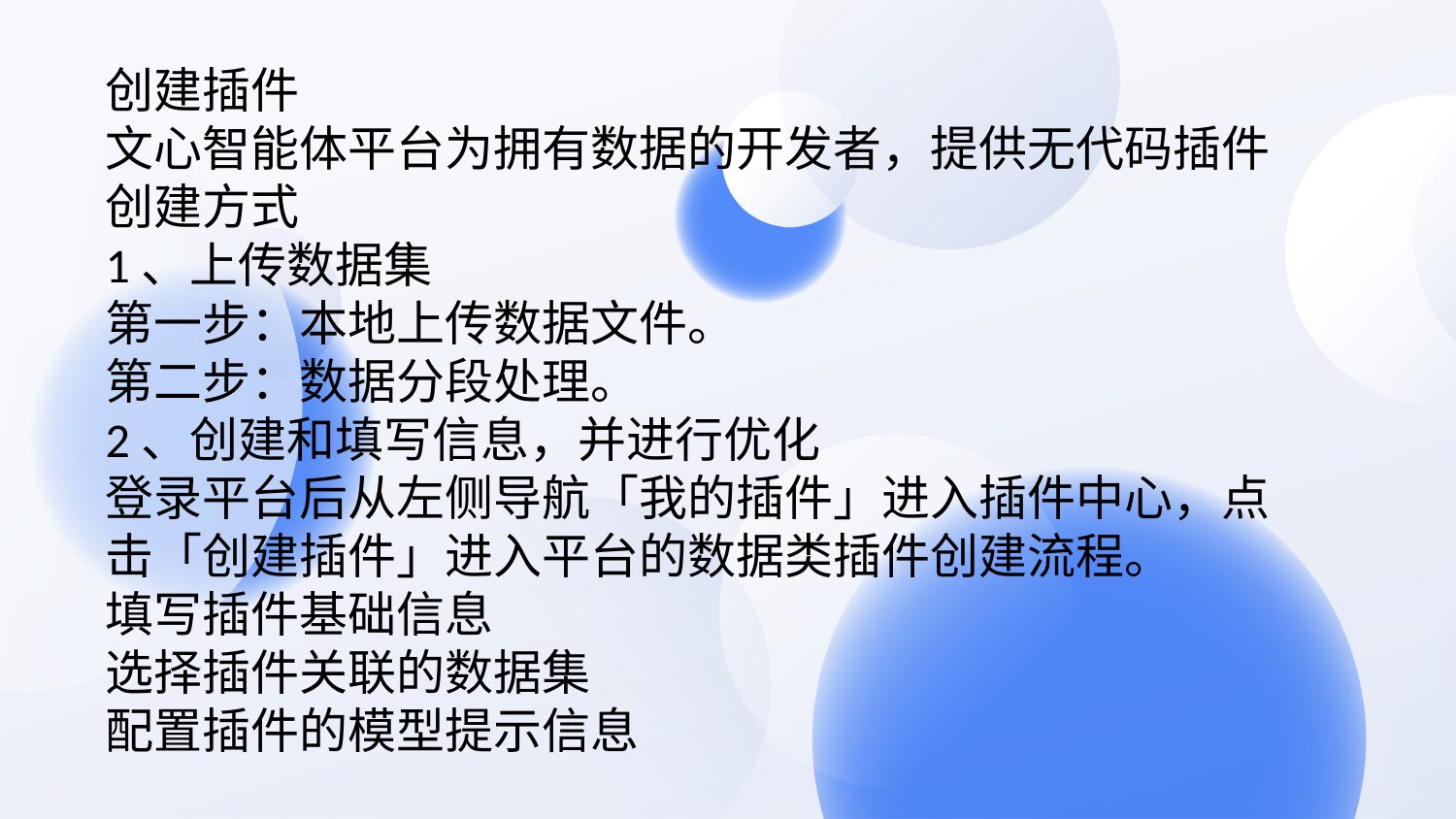

创建插件文心智能体平台为拥有数据的开发者，提供无代码插件创建方式1、上传数据集第一步：本地上传数据文件。第二步：数据分段处理。2、创建和填写信息，并进行优化登录平台后从左侧导航「我的插件」进入插件中心，点击「创建插件」进入平台的数据类插件创建流程。填写插件基础信息选择插件关联的数据集配置插件的模型提示信息